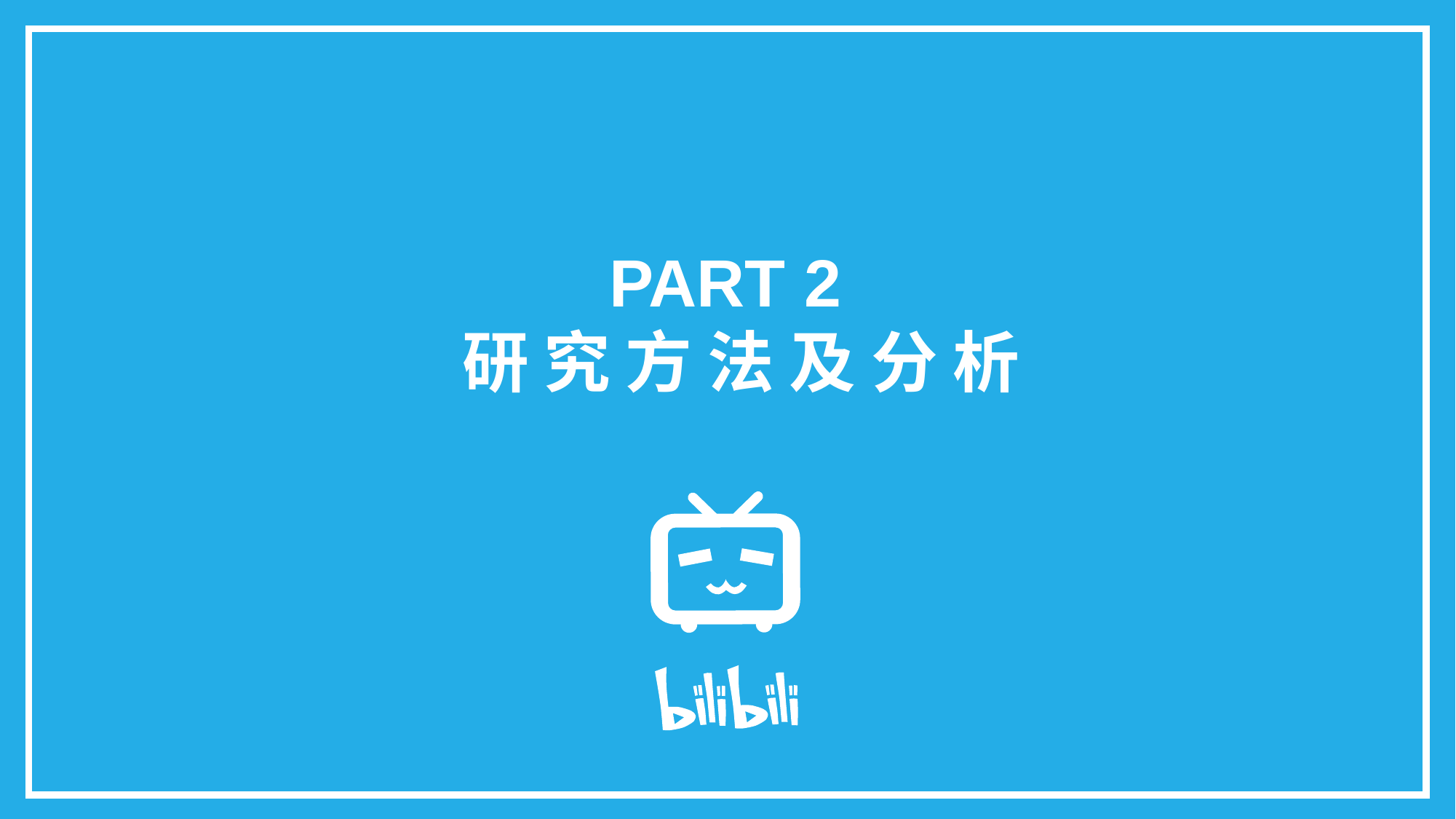

PART 2
 研 究 方 法 及 分 析